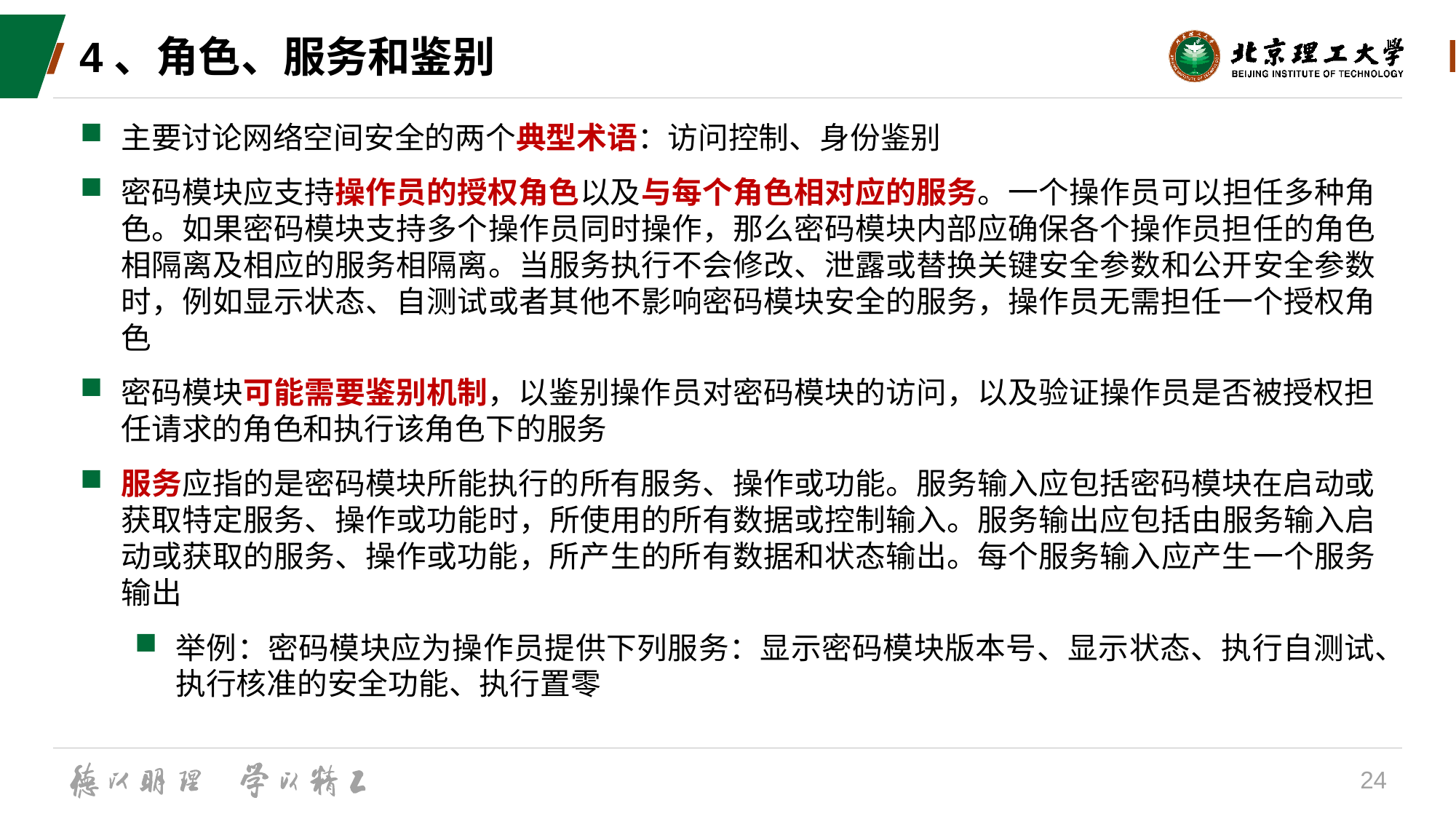

# 4、角色、服务和鉴别
主要讨论网络空间安全的两个典型术语：访问控制、身份鉴别
密码模块应支持操作员的授权角色以及与每个角色相对应的服务。一个操作员可以担任多种角色。如果密码模块支持多个操作员同时操作，那么密码模块内部应确保各个操作员担任的角色相隔离及相应的服务相隔离。当服务执行不会修改、泄露或替换关键安全参数和公开安全参数时，例如显示状态、自测试或者其他不影响密码模块安全的服务，操作员无需担任一个授权角色
密码模块可能需要鉴别机制，以鉴别操作员对密码模块的访问，以及验证操作员是否被授权担任请求的角色和执行该角色下的服务
服务应指的是密码模块所能执行的所有服务、操作或功能。服务输入应包括密码模块在启动或获取特定服务、操作或功能时，所使用的所有数据或控制输入。服务输出应包括由服务输入启动或获取的服务、操作或功能，所产生的所有数据和状态输出。每个服务输入应产生一个服务输出
举例：密码模块应为操作员提供下列服务：显示密码模块版本号、显示状态、执行自测试、执行核准的安全功能、执行置零